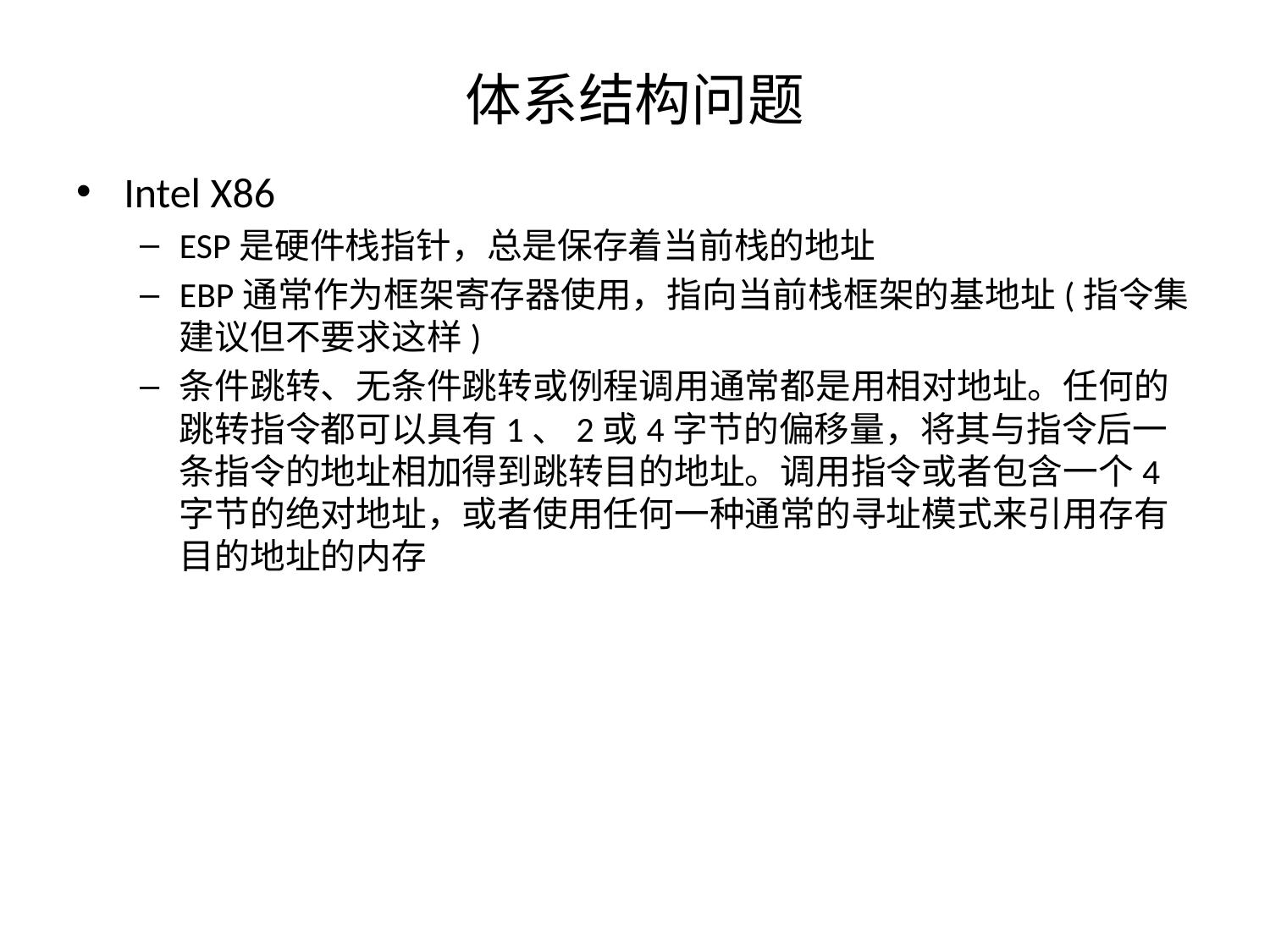

# 体系结构问题
Intel X86
ESP是硬件栈指针，总是保存着当前栈的地址
EBP通常作为框架寄存器使用，指向当前栈框架的基地址(指令集建议但不要求这样)
条件跳转、无条件跳转或例程调用通常都是用相对地址。任何的跳转指令都可以具有1、2或4字节的偏移量，将其与指令后一条指令的地址相加得到跳转目的地址。调用指令或者包含一个4字节的绝对地址，或者使用任何一种通常的寻址模式来引用存有目的地址的内存